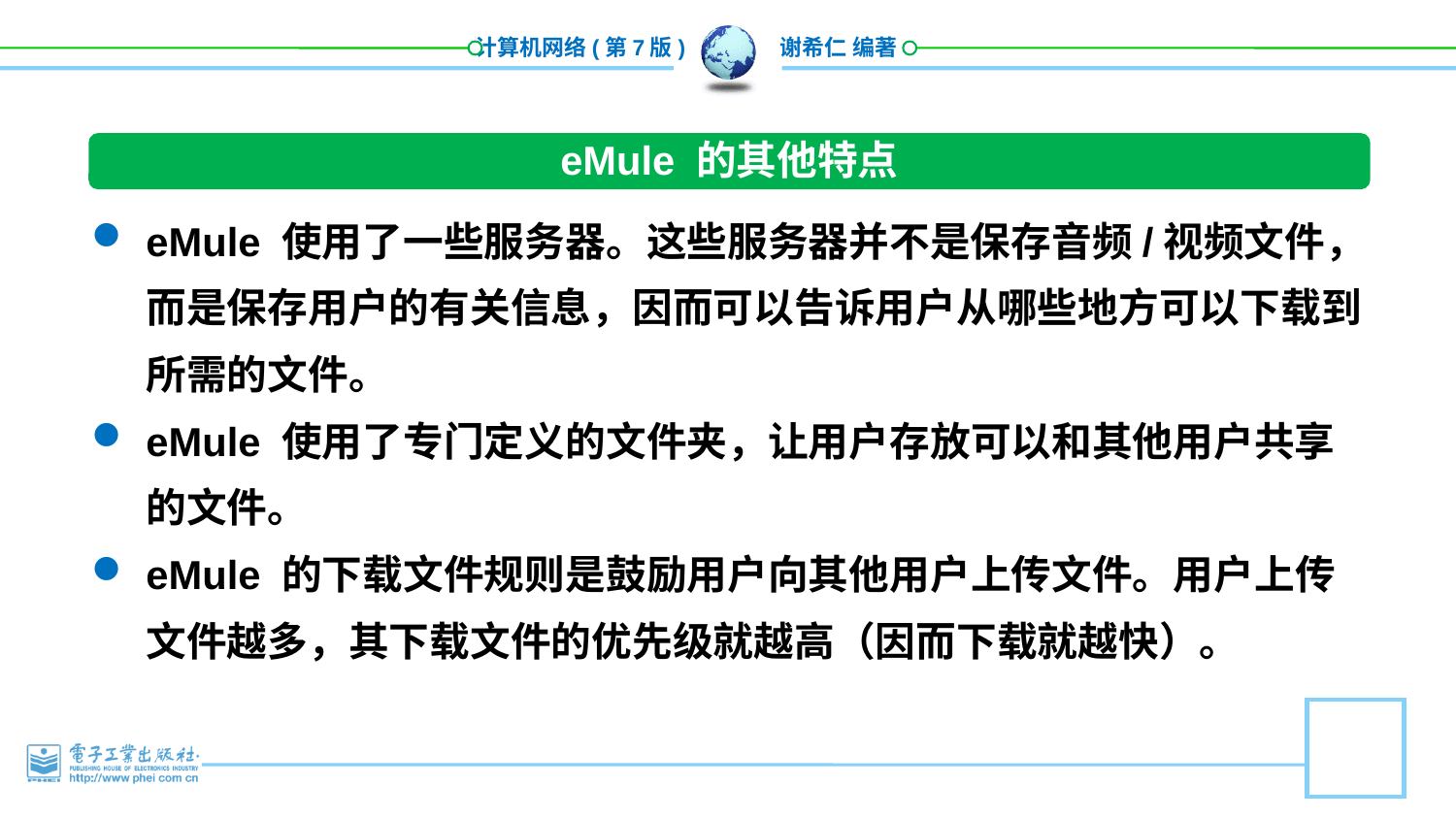

eMule 的其他特点

eMule 使用了一些服务器。这些服务器并不是保存音频/视频文件，而是保存用户的有关信息，因而可以告诉用户从哪些地方可以下载到所需的文件。
eMule 使用了专门定义的文件夹，让用户存放可以和其他用户共享的文件。
eMule 的下载文件规则是鼓励用户向其他用户上传文件。用户上传文件越多，其下载文件的优先级就越高（因而下载就越快）。